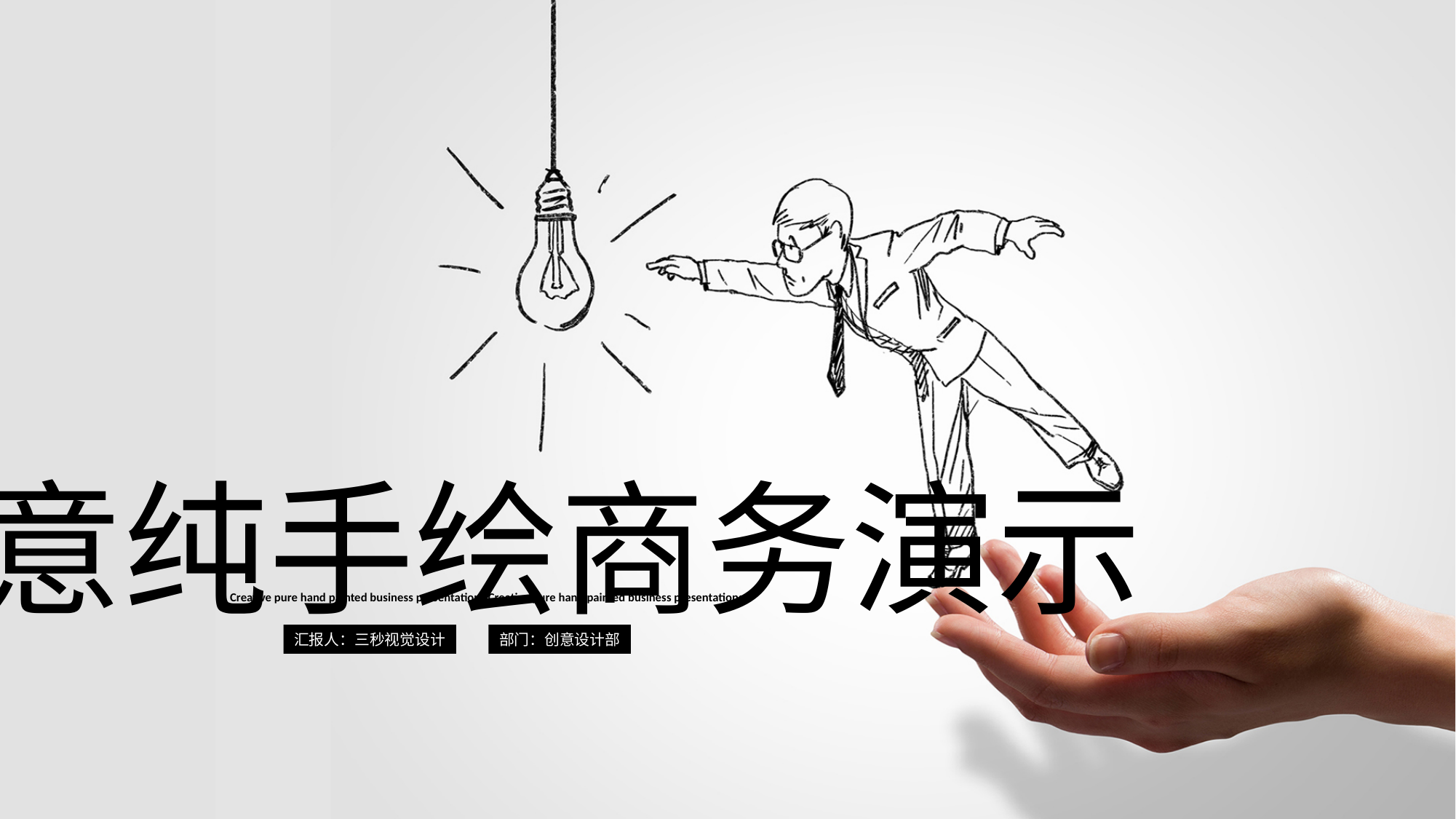

创意纯手绘商务演示
Creative pure hand painted business presentations Creative pure hand painted business presentations

汇报人：三秒视觉设计
部门：创意设计部